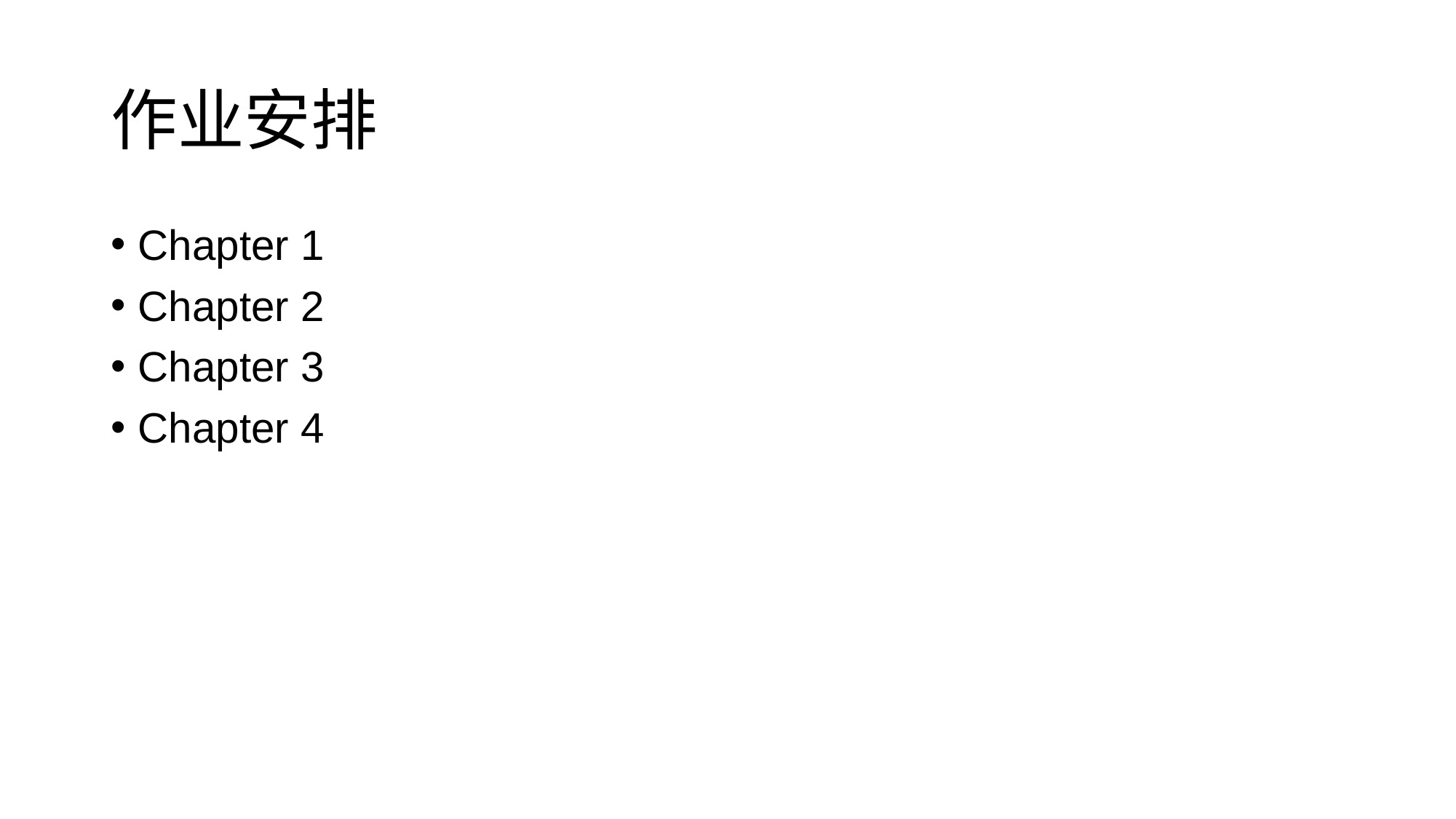

# 作业安排
Chapter 1
Chapter 2
Chapter 3
Chapter 4